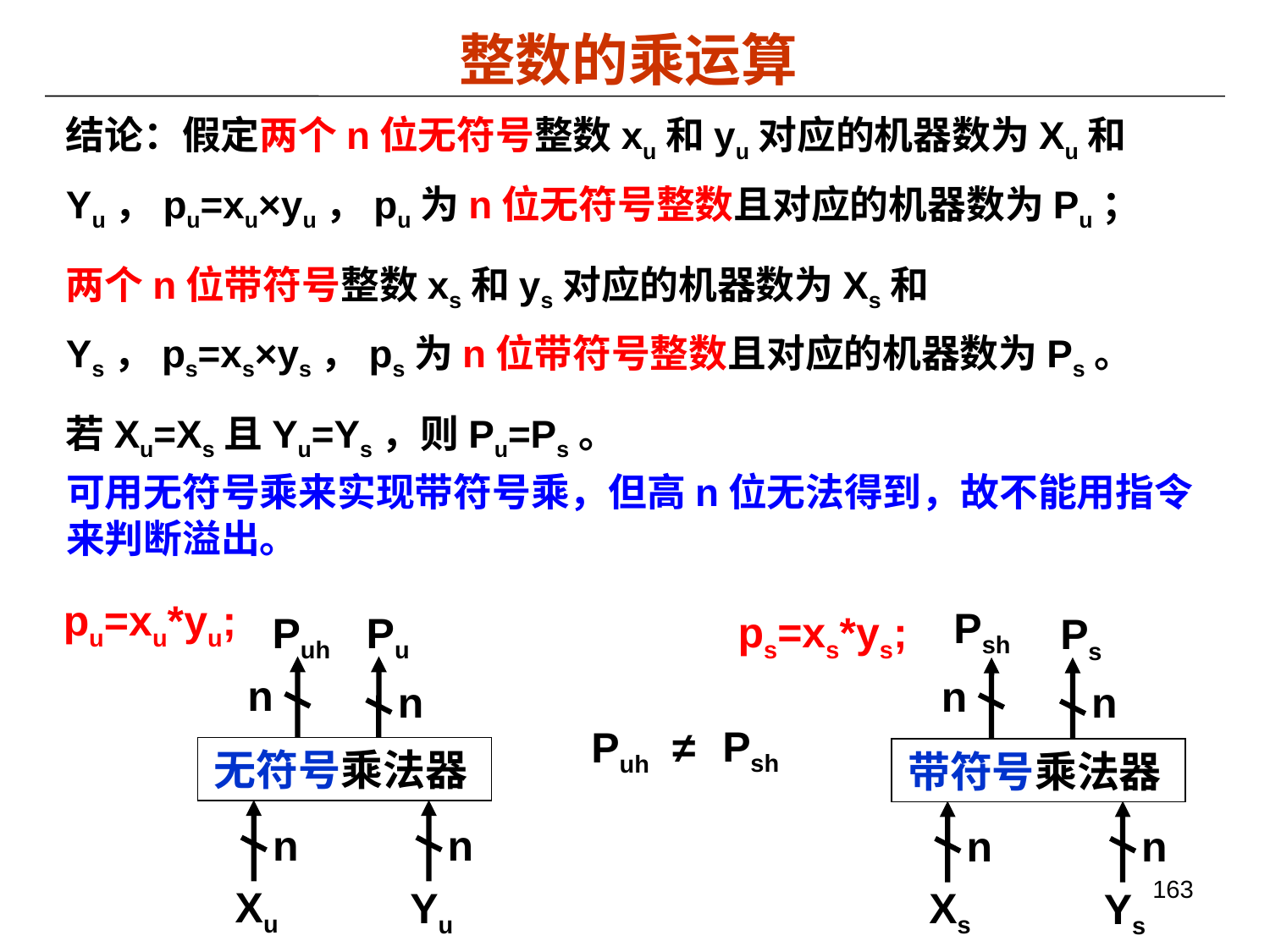

# 整数的乘运算
结论：假定两个n位无符号整数xu和yu对应的机器数为Xu和Yu，pu=xu×yu，pu为n位无符号整数且对应的机器数为Pu；
两个n位带符号整数xs和ys对应的机器数为Xs和Ys，ps=xs×ys，ps为n位带符号整数且对应的机器数为Ps。
若Xu=Xs且Yu=Ys，则Pu=Ps。
可用无符号乘来实现带符号乘，但高n位无法得到，故不能用指令来判断溢出。
pu=xu*yu;
Psh
ps=xs*ys;
Puh
Pu
Ps

n
n
n
n

Psh
Puh
≠
无符号乘法器
带符号乘法器

n
n
n
n

163
Xu
Yu
Xs
Ys